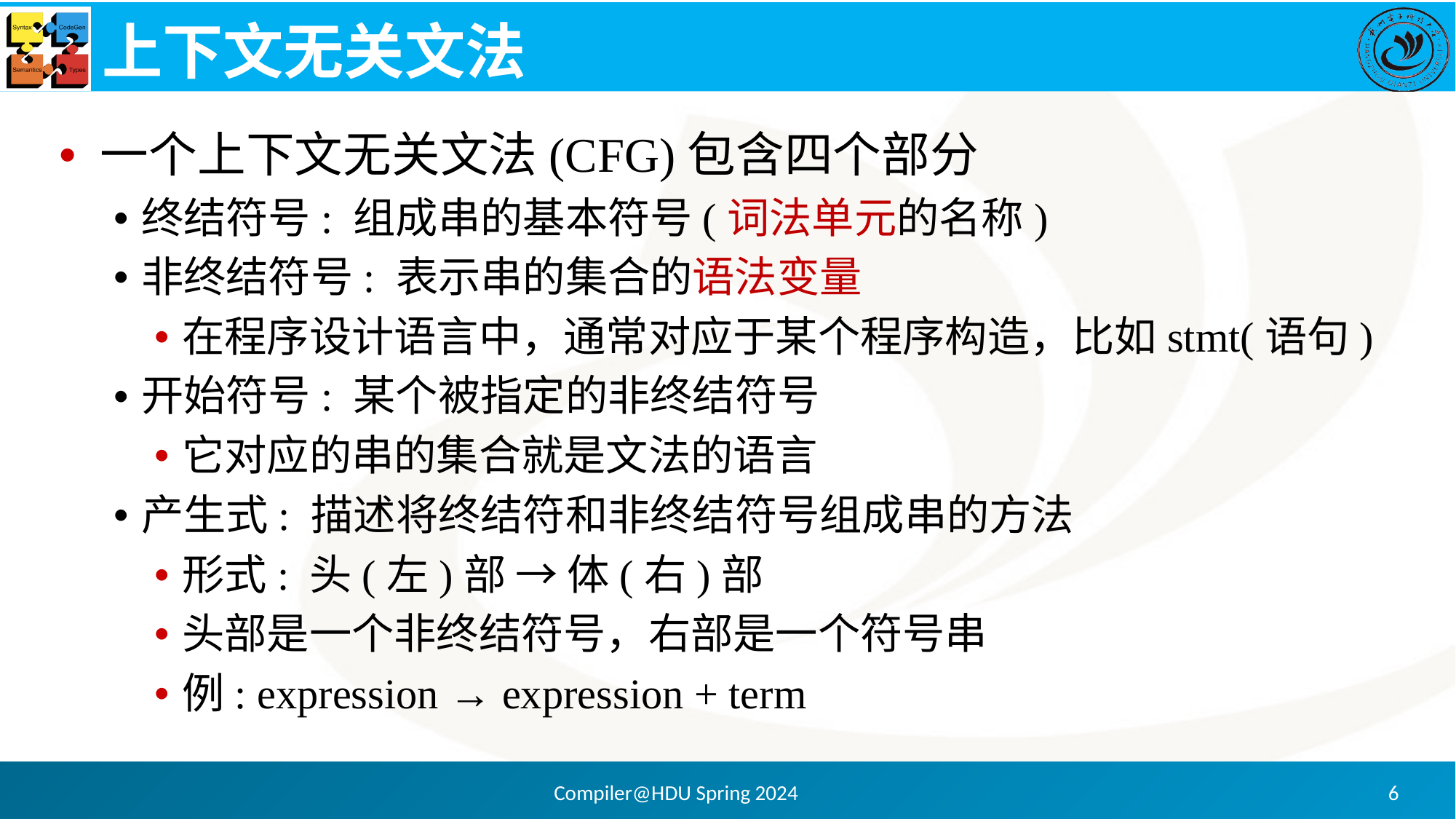

# 上下文无关文法
一个上下文无关文法(CFG)包含四个部分
终结符号: 组成串的基本符号(词法单元的名称)
非终结符号: 表示串的集合的语法变量
在程序设计语言中，通常对应于某个程序构造，比如stmt(语句)
开始符号: 某个被指定的非终结符号
它对应的串的集合就是文法的语言
产生式: 描述将终结符和非终结符号组成串的方法
形式: 头(左)部 → 体(右)部
头部是一个非终结符号，右部是一个符号串
例: expression → expression + term
Compiler@HDU Spring 2024
6